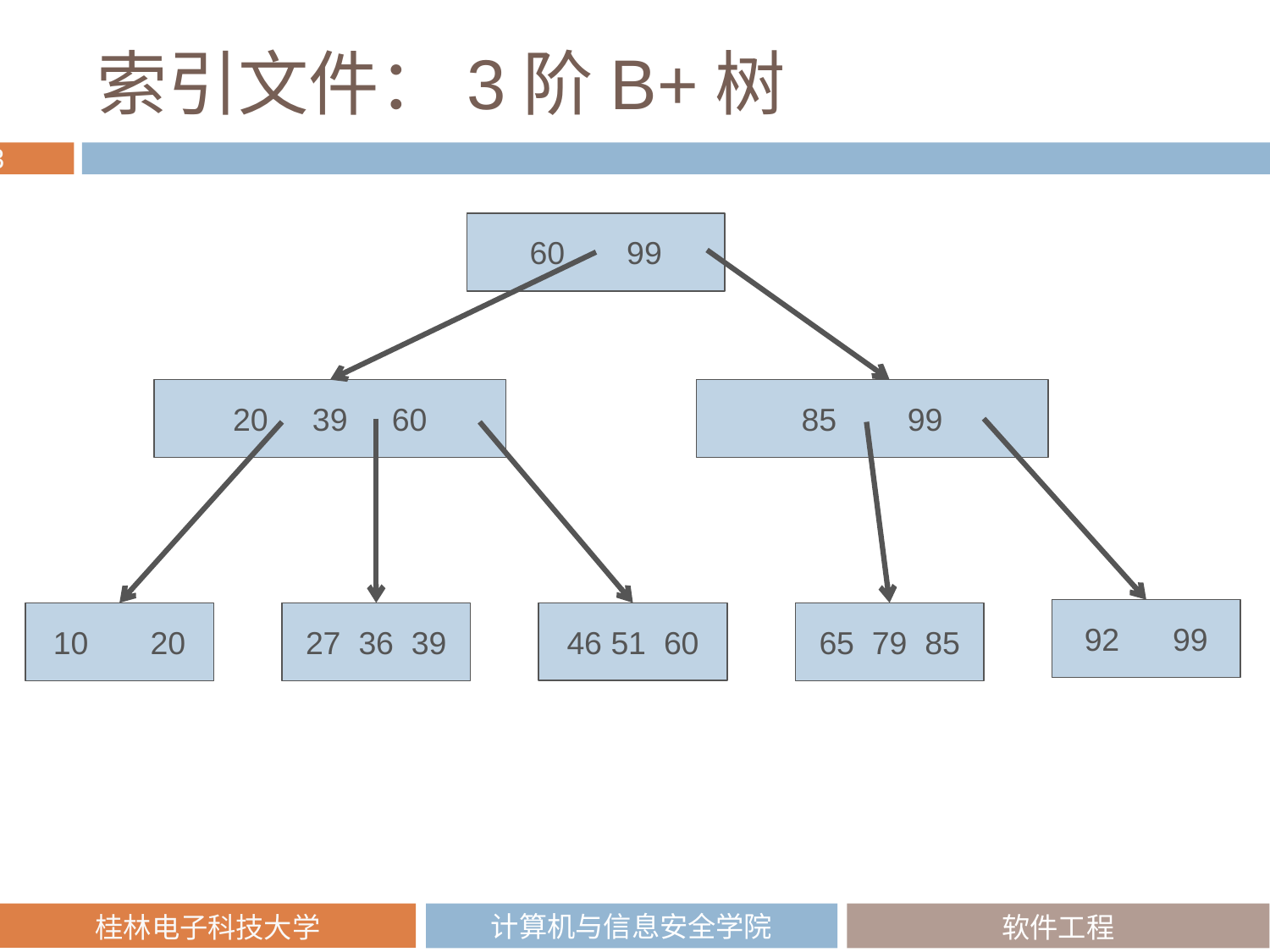

# 索引文件：3阶B+树
60       99
20     39     60
85        99
92      99
46 51  60
10       20
27  36  39
65  79  85